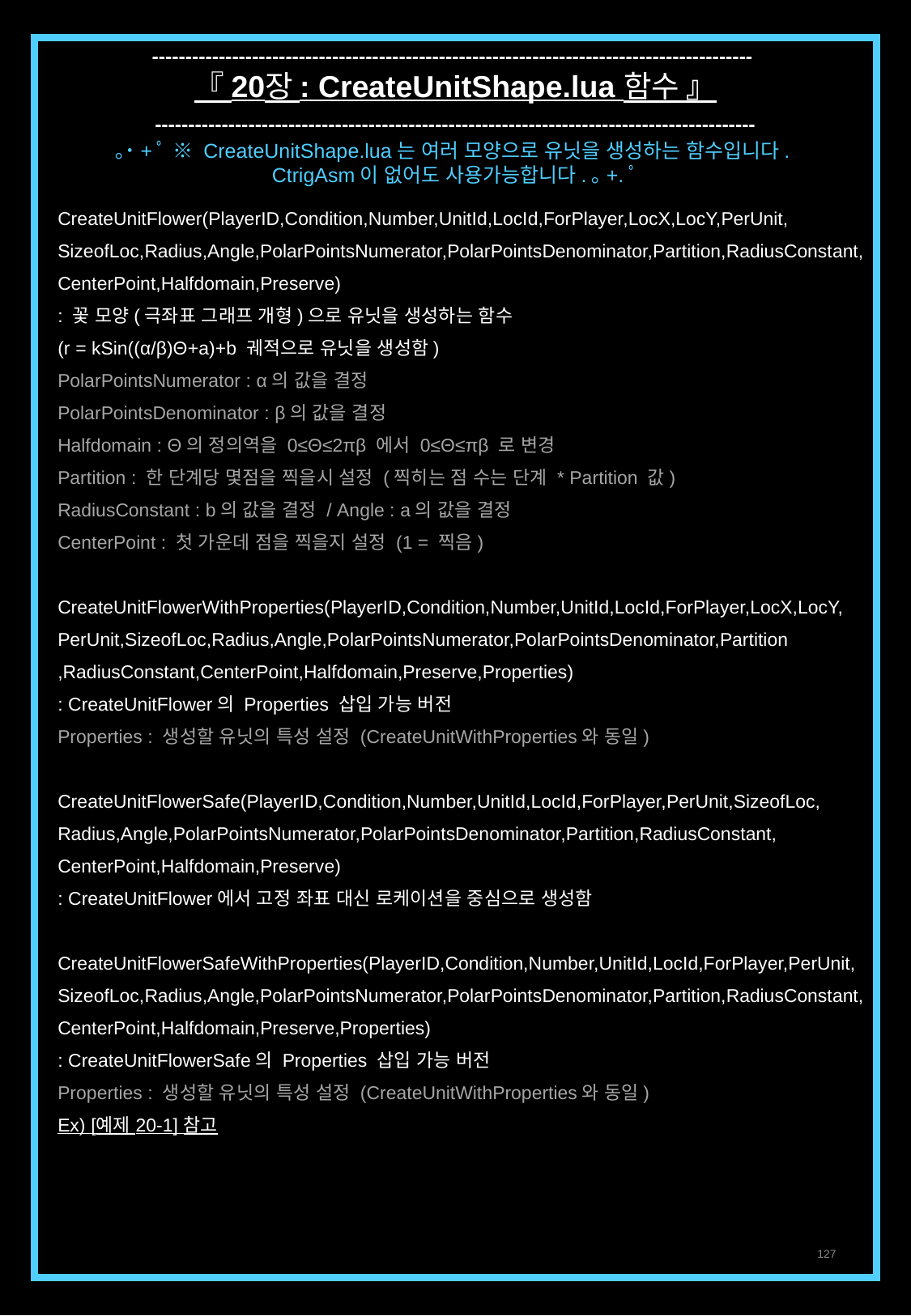

------------------------------------------------------------------------------------------
『 20장 : CreateUnitShape.lua 함수 』
------------------------------------------------------------------------------------------

｡˙+ﾟ ※ CreateUnitShape.lua는 여러 모양으로 유닛을 생성하는 함수입니다.
CtrigAsm이 없어도 사용가능합니다.｡+.ﾟ
CreateUnitFlower(PlayerID,Condition,Number,UnitId,LocId,ForPlayer,LocX,LocY,PerUnit,
SizeofLoc,Radius,Angle,PolarPointsNumerator,PolarPointsDenominator,Partition,RadiusConstant,
CenterPoint,Halfdomain,Preserve)
: 꽃 모양(극좌표 그래프 개형)으로 유닛을 생성하는 함수
(r = kSin((α/β)Θ+a)+b 궤적으로 유닛을 생성함)
PolarPointsNumerator : α의 값을 결정
PolarPointsDenominator : β의 값을 결정
Halfdomain : Θ의 정의역을 0≤Θ≤2πβ 에서 0≤Θ≤πβ 로 변경
Partition : 한 단계당 몇점을 찍을시 설정 (찍히는 점 수는 단계 * Partition 값)
RadiusConstant : b의 값을 결정 / Angle : a의 값을 결정
CenterPoint : 첫 가운데 점을 찍을지 설정 (1 = 찍음)

CreateUnitFlowerWithProperties(PlayerID,Condition,Number,UnitId,LocId,ForPlayer,LocX,LocY,
PerUnit,SizeofLoc,Radius,Angle,PolarPointsNumerator,PolarPointsDenominator,Partition
,RadiusConstant,CenterPoint,Halfdomain,Preserve,Properties)
: CreateUnitFlower의 Properties 삽입 가능 버전
Properties : 생성할 유닛의 특성 설정 (CreateUnitWithProperties와 동일)

CreateUnitFlowerSafe(PlayerID,Condition,Number,UnitId,LocId,ForPlayer,PerUnit,SizeofLoc,
Radius,Angle,PolarPointsNumerator,PolarPointsDenominator,Partition,RadiusConstant,
CenterPoint,Halfdomain,Preserve)
: CreateUnitFlower에서 고정 좌표 대신 로케이션을 중심으로 생성함

CreateUnitFlowerSafeWithProperties(PlayerID,Condition,Number,UnitId,LocId,ForPlayer,PerUnit,
SizeofLoc,Radius,Angle,PolarPointsNumerator,PolarPointsDenominator,Partition,RadiusConstant,
CenterPoint,Halfdomain,Preserve,Properties)
: CreateUnitFlowerSafe의 Properties 삽입 가능 버전
Properties : 생성할 유닛의 특성 설정 (CreateUnitWithProperties와 동일)
Ex) [예제 20-1] 참고
127